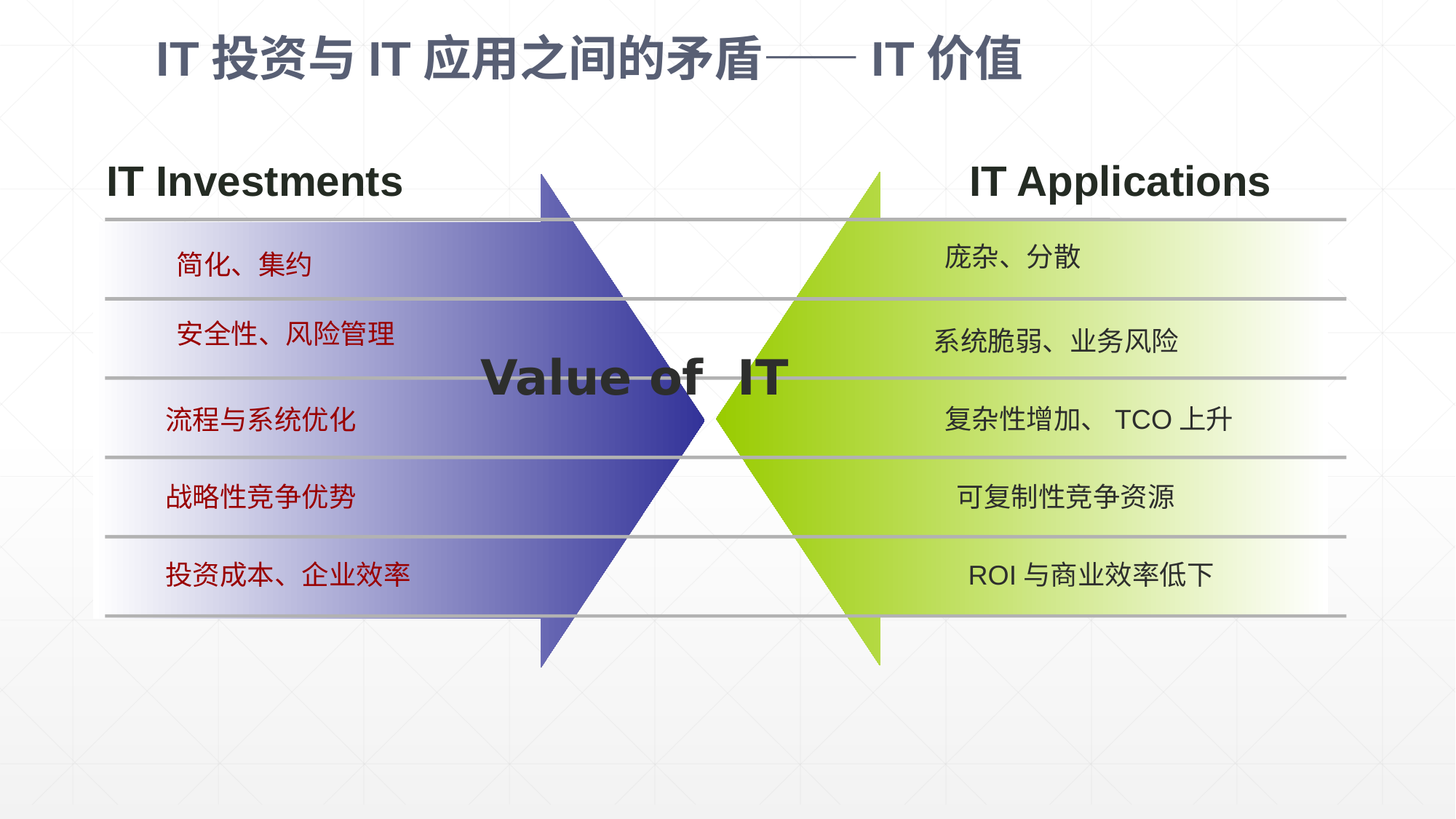

IT投资与IT应用之间的矛盾——IT价值
IT Investments
IT Applications

庞杂、分散
简化、集约
安全性、风险管理
系统脆弱、业务风险
Value of  IT
复杂性增加、TCO上升
流程与系统优化
战略性竞争优势
可复制性竞争资源
投资成本、企业效率
ROI与商业效率低下